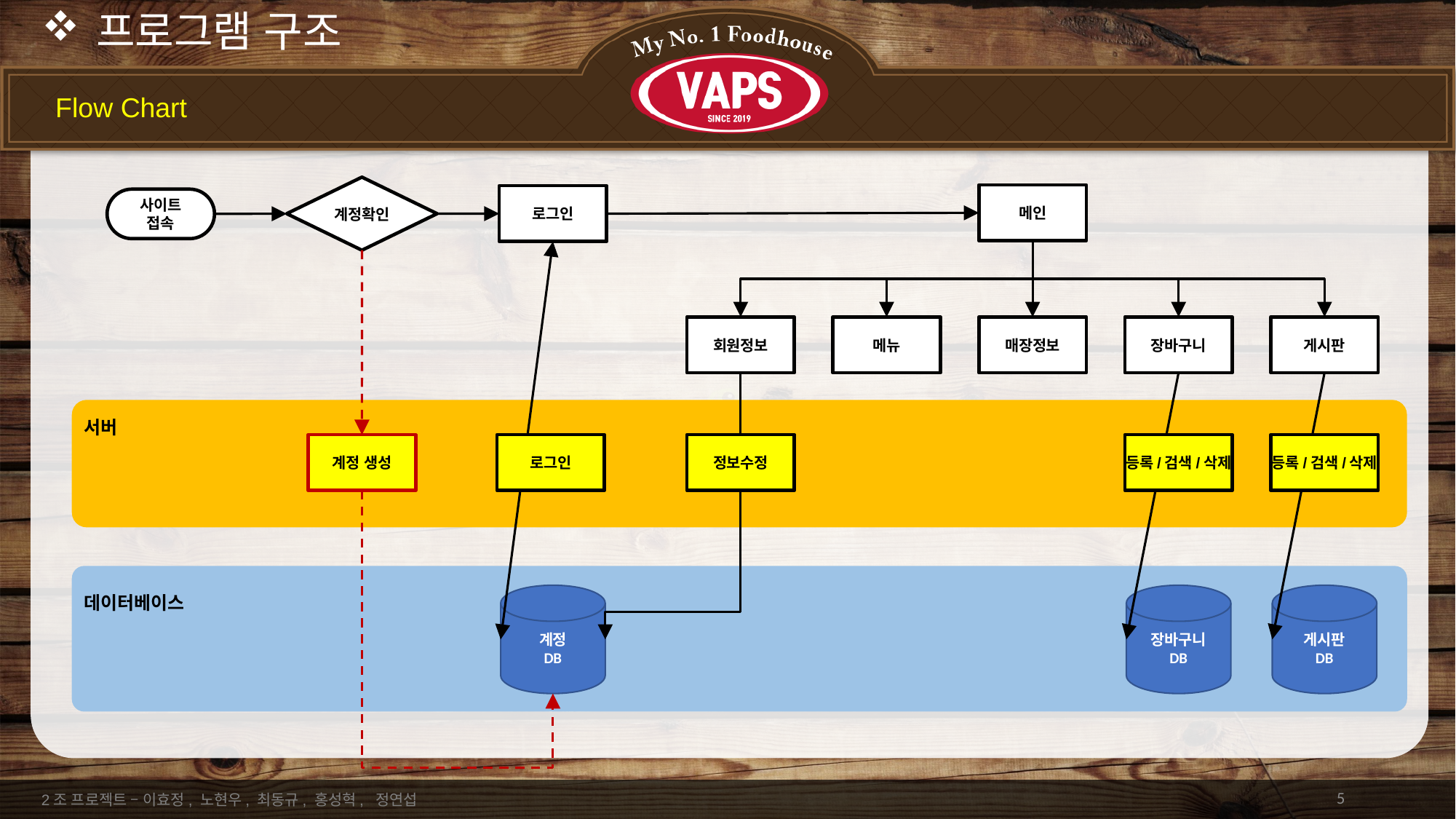

# 프로그램 구조
Flow Chart
계정확인
메인
로그인
사이트 접속
회원정보
메뉴
매장정보
장바구니
게시판

서버
계정 생성
로그인
정보수정
등록/검색/삭제
등록/검색/삭제

데이터베이스
계정
DB
장바구니
DB
게시판
DB
5